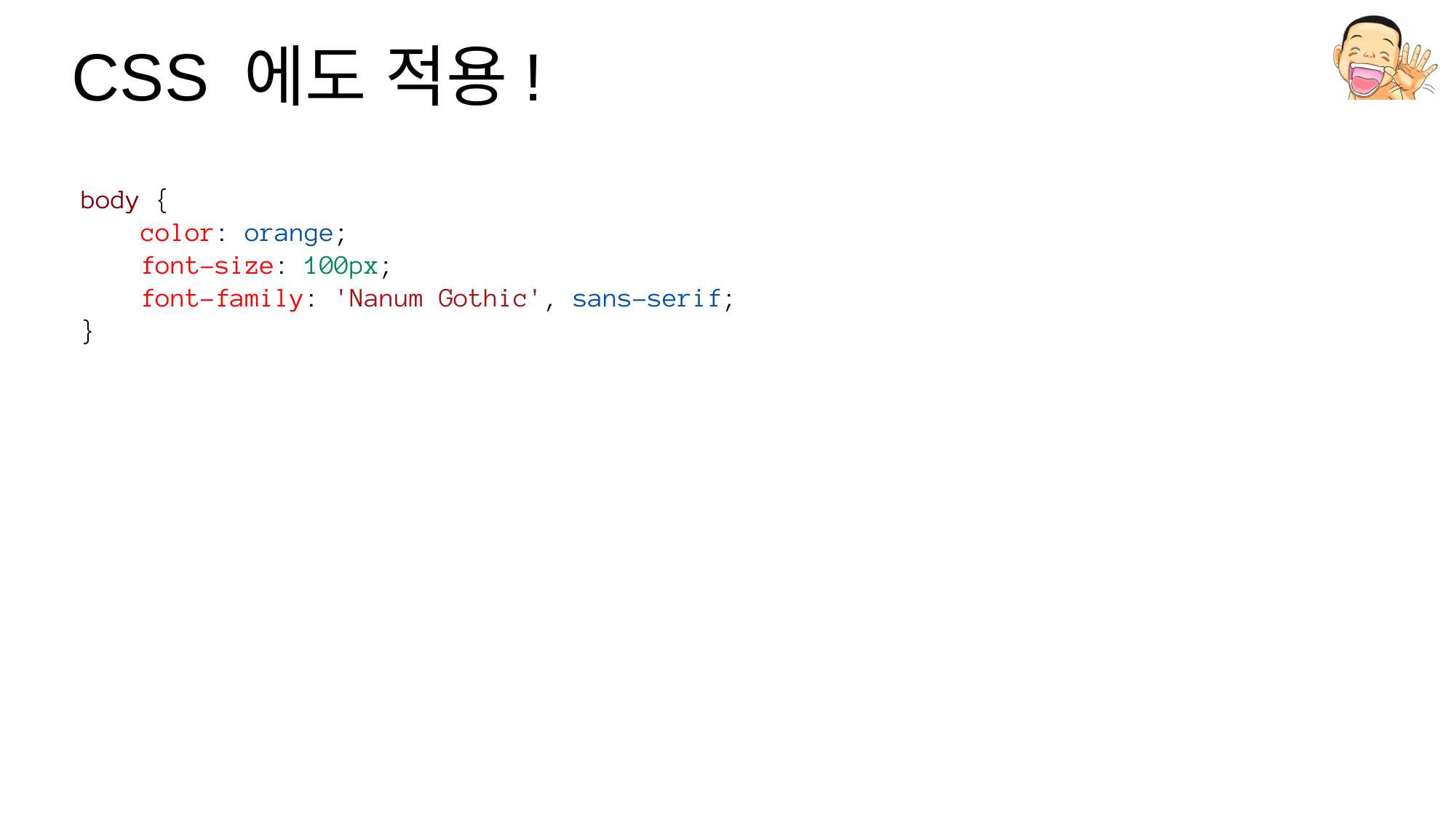

# CSS 에도 적용!
body {
    color: orange;
    font-size: 100px;
    font-family: 'Nanum Gothic', sans-serif;
}